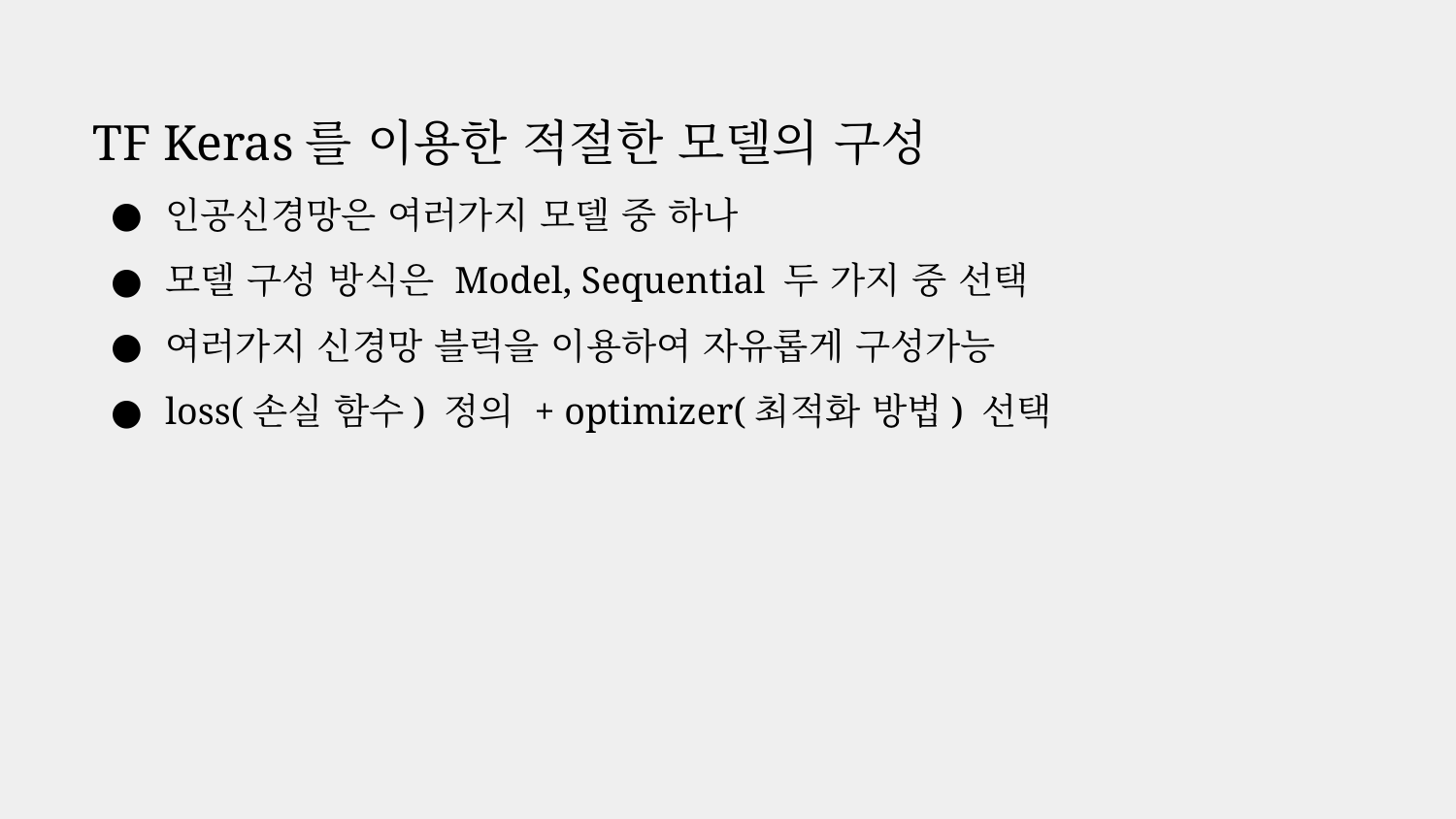

# TF Keras를 이용한 적절한 모델의 구성
인공신경망은 여러가지 모델 중 하나
모델 구성 방식은 Model, Sequential 두 가지 중 선택
여러가지 신경망 블럭을 이용하여 자유롭게 구성가능
loss(손실 함수) 정의 + optimizer(최적화 방법) 선택